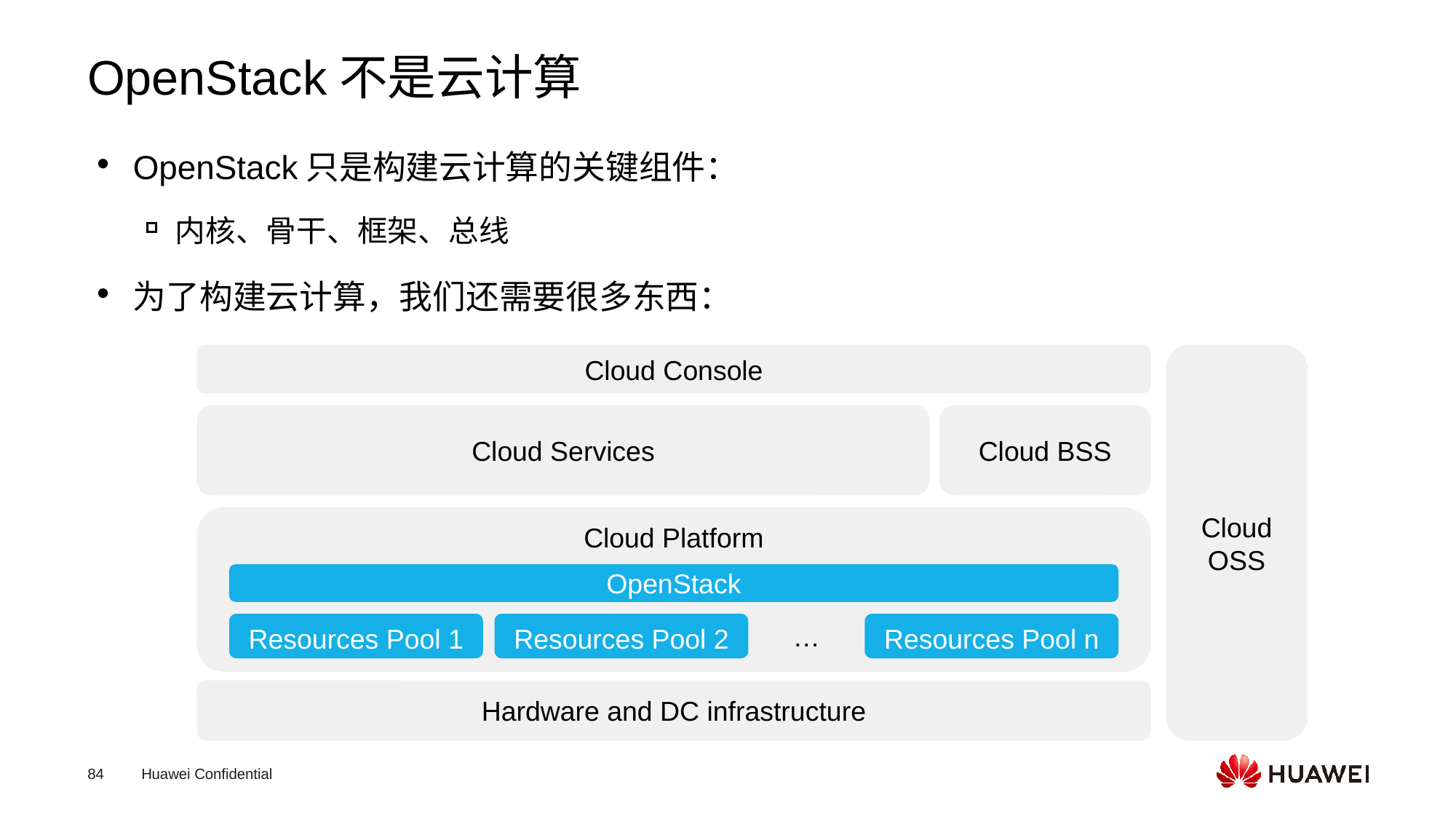

# OpenStack不是云计算
OpenStack只是构建云计算的关键组件：
内核、骨干、框架、总线
为了构建云计算，我们还需要很多东西：
Cloud Console
Cloud OSS
Cloud Services
Cloud BSS
Cloud Platform
OpenStack
Resources Pool 1
Resources Pool 2
…
Resources Pool n
Hardware and DC infrastructure